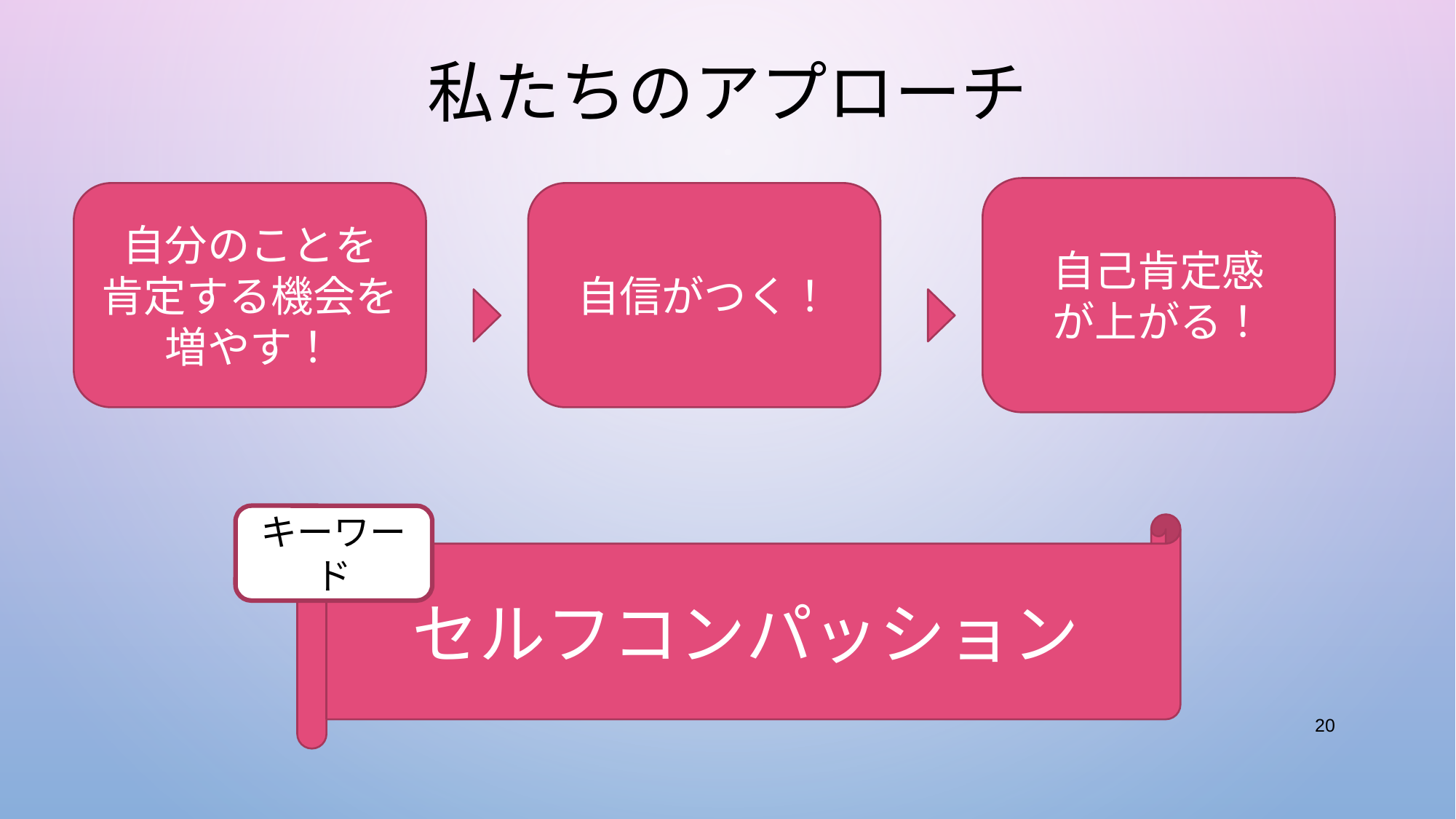

# 私たちのアプローチ
自己肯定感
が上がる！
自信がつく！
自分のことを
肯定する機会を
増やす！

キーワード
セルフコンパッション
20